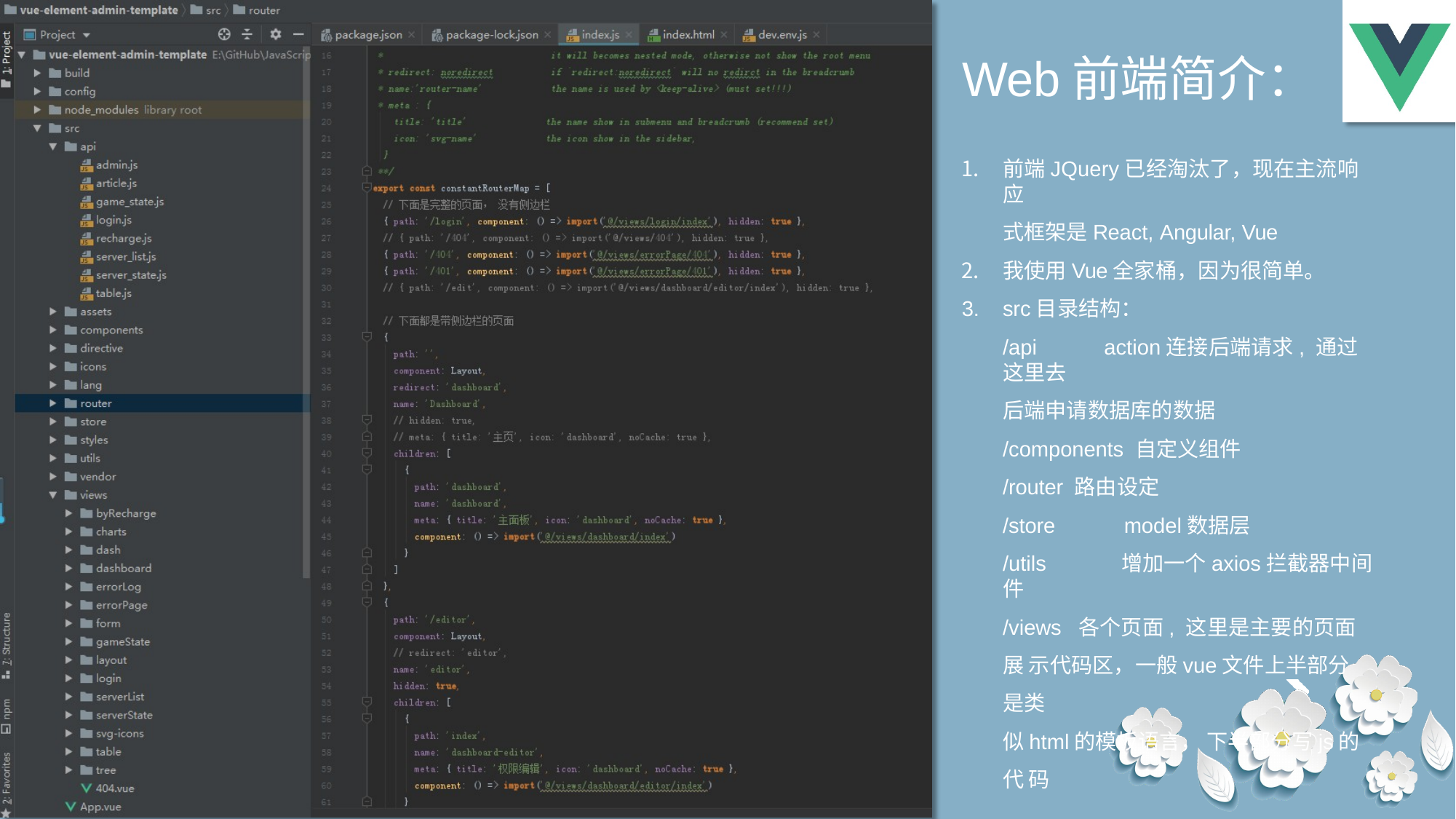

# Web前端简介：

前端JQuery已经淘汰了，现在主流响应
式框架是React, Angular, Vue
我使用Vue全家桶，因为很简单。
src目录结构：
/api	action连接后端请求, 通过这里去
后端申请数据库的数据
/components 自定义组件
/router 路由设定
/store	model数据层
/utils	增加一个axios拦截器中间件
/views 各个页面, 这里是主要的页面展 示代码区，一般vue文件上半部分是类
似html的模板语言， 下半部分写js的代 码